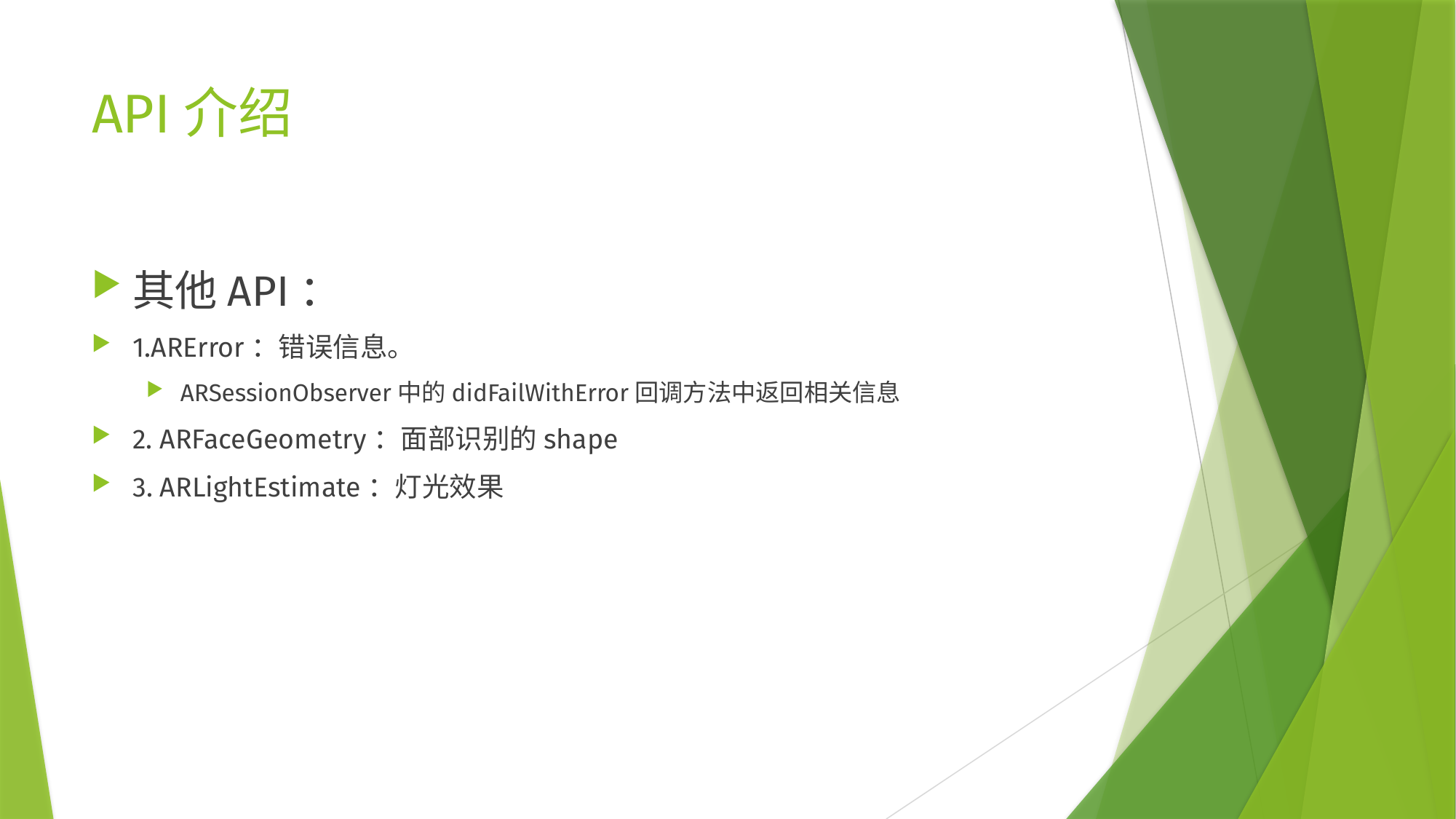

# API介绍
其他API：
1.ARError：错误信息。
ARSessionObserver中的didFailWithError回调方法中返回相关信息
2. ARFaceGeometry：面部识别的shape
3. ARLightEstimate：灯光效果